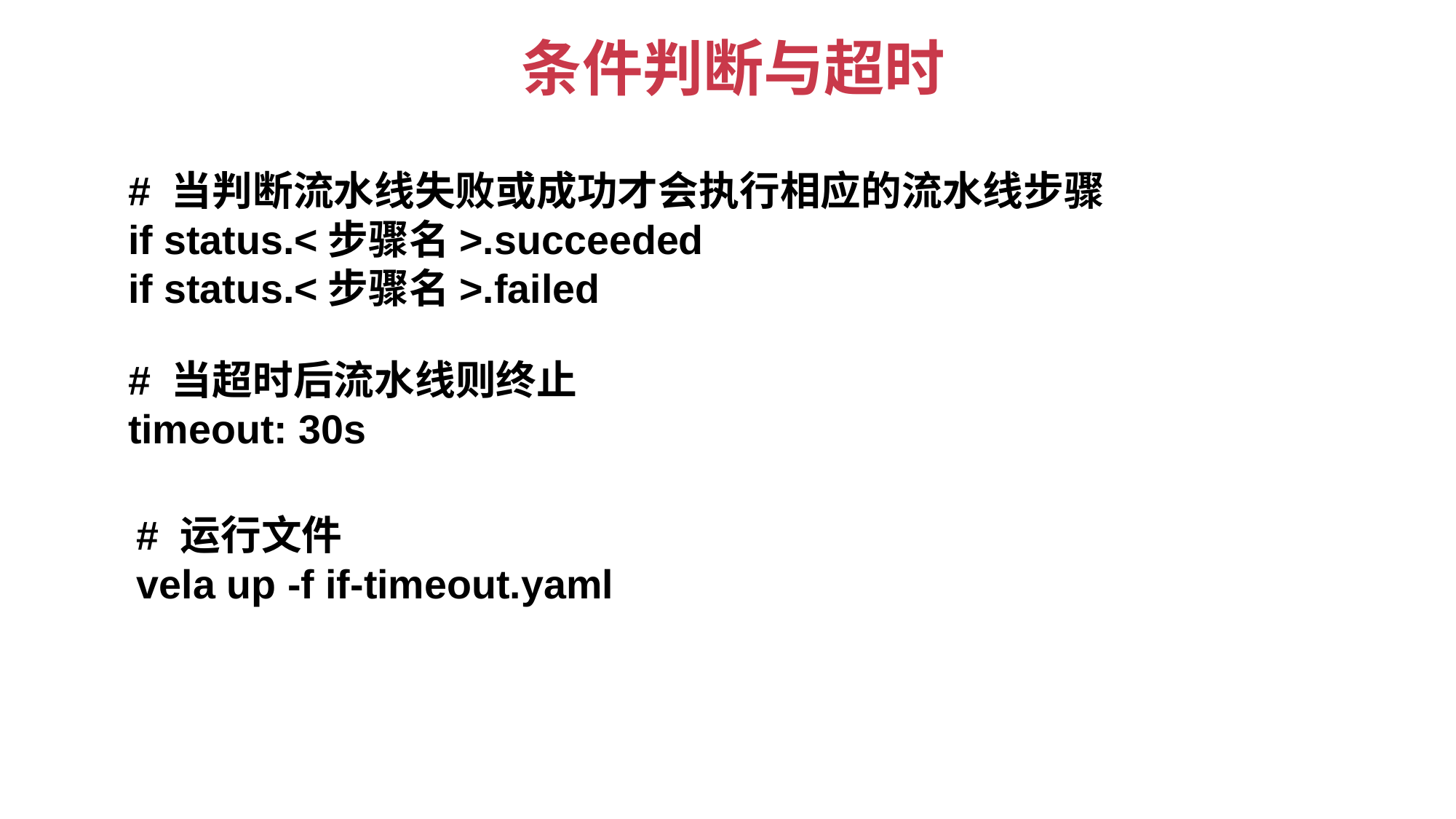

条件判断与超时
# 当判断流水线失败或成功才会执行相应的流水线步骤
if status.<步骤名>.succeeded
if status.<步骤名>.failed

# 当超时后流水线则终止
timeout: 30s

# 运行文件
vela up -f if-timeout.yaml